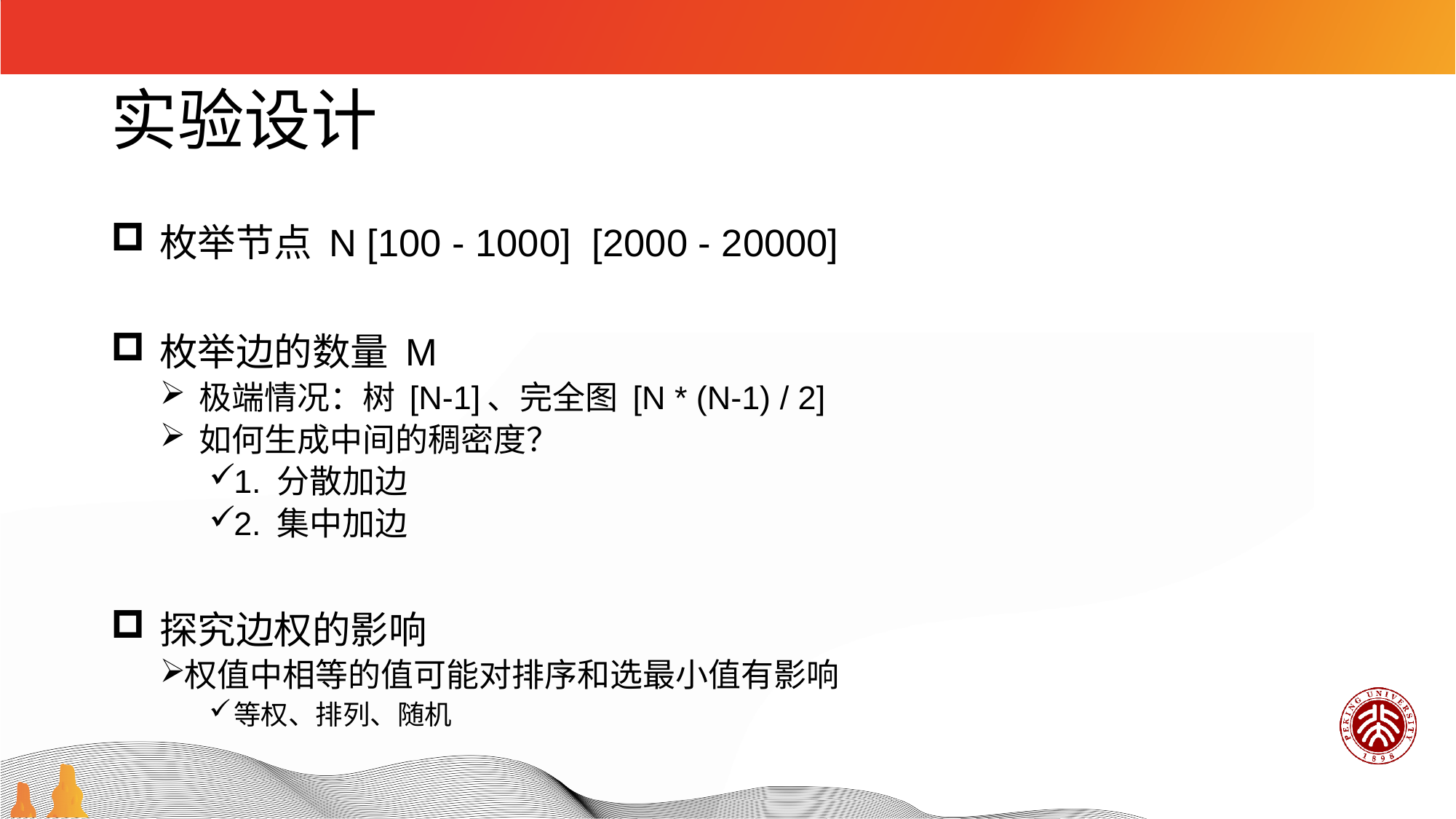

# 实验设计
 枚举节点 N [100 - 1000]  [2000 - 20000]

 枚举边的数量 M
 极端情况：树 [N-1]、完全图 [N * (N-1) / 2]
 如何生成中间的稠密度？
1. 分散加边
2. 集中加边

 探究边权的影响
权值中相等的值可能对排序和选最小值有影响
等权、排列、随机